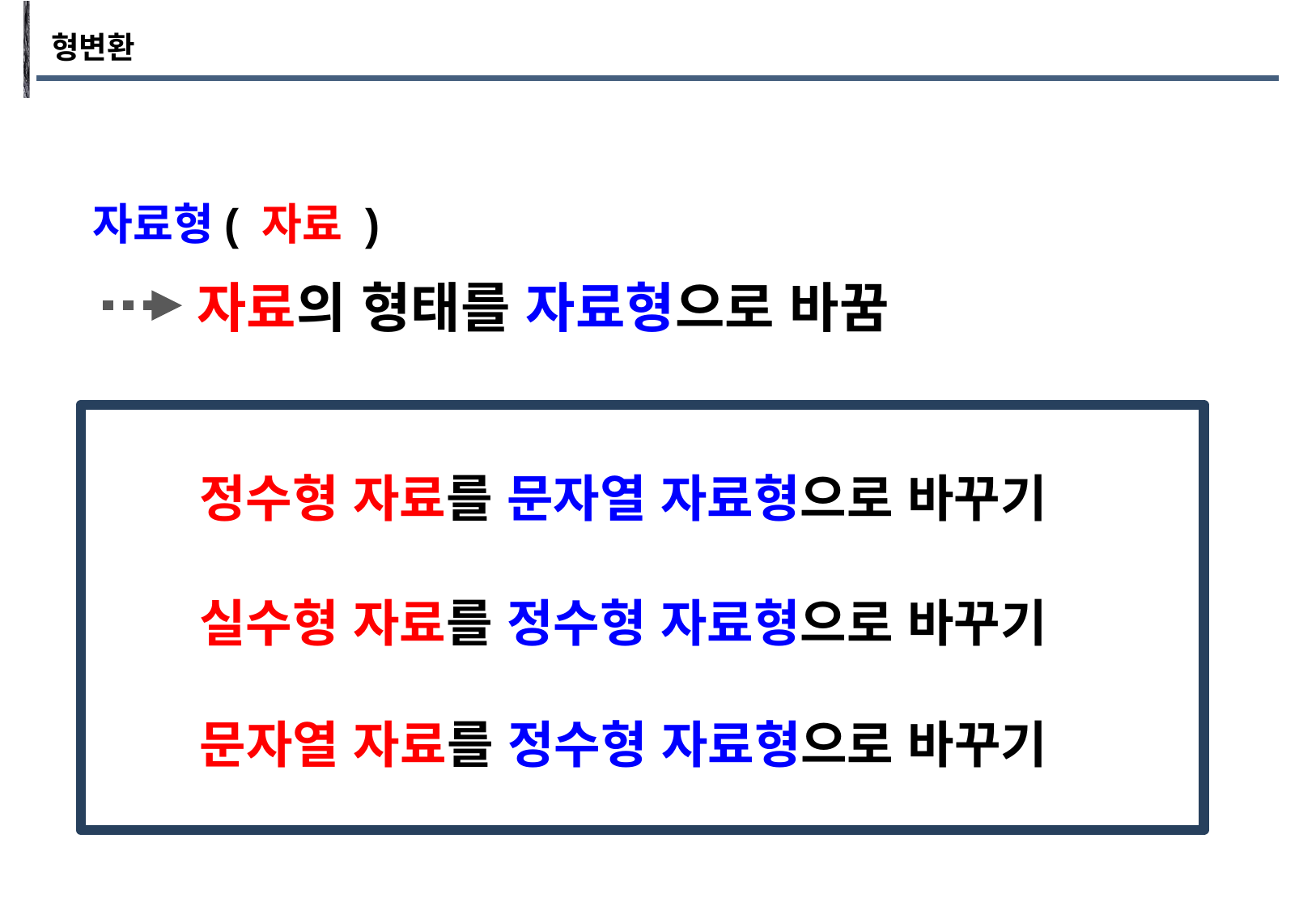

형변환

자료형( 자료 )
자료의 형태를 자료형으로 바꿈

정수형 자료를 문자열 자료형으로 바꾸기
실수형 자료를 정수형 자료형으로 바꾸기
문자열 자료를 정수형 자료형으로 바꾸기